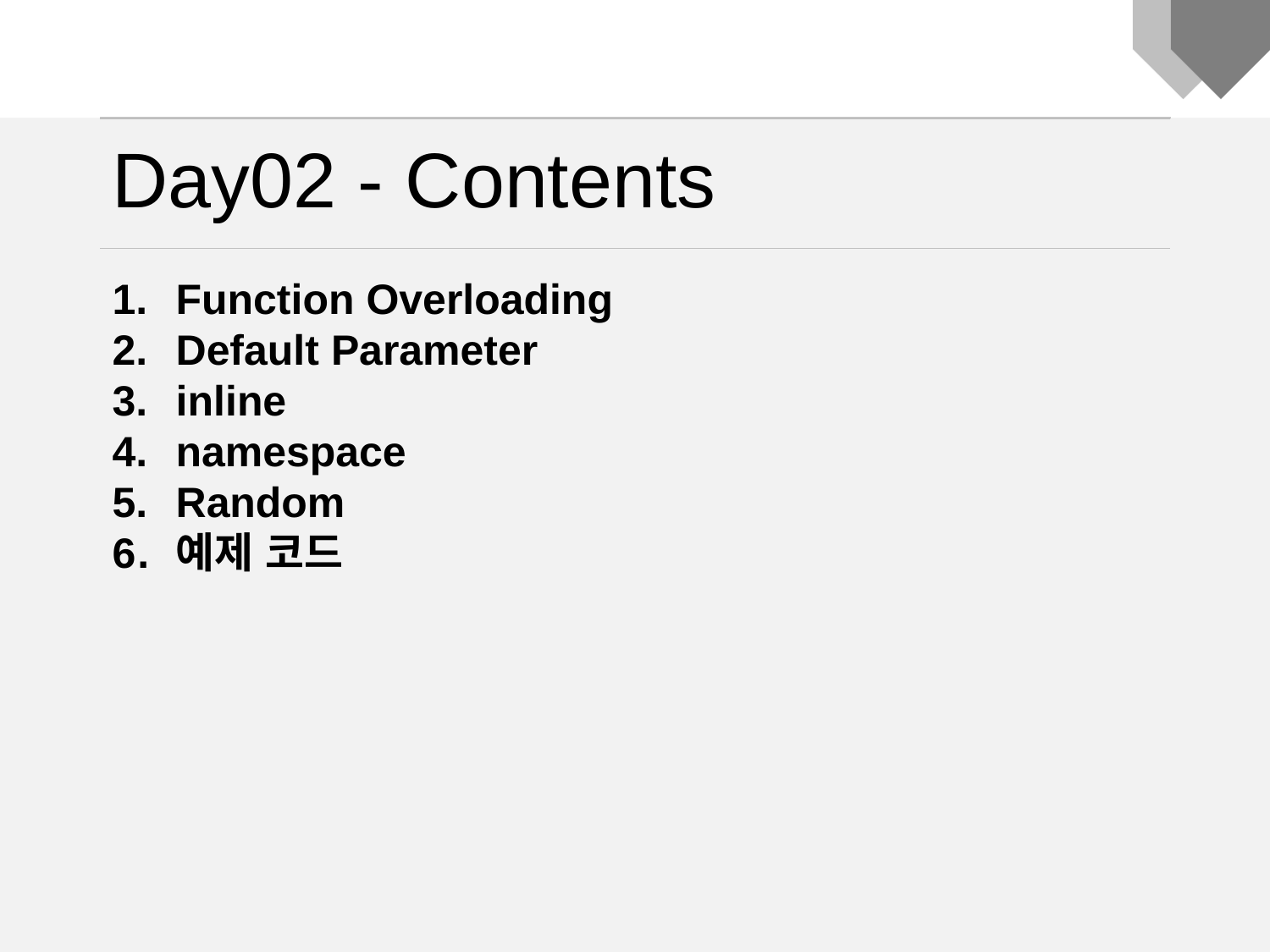

Day02 - Contents
Function Overloading
Default Parameter
inline
namespace
Random
예제 코드